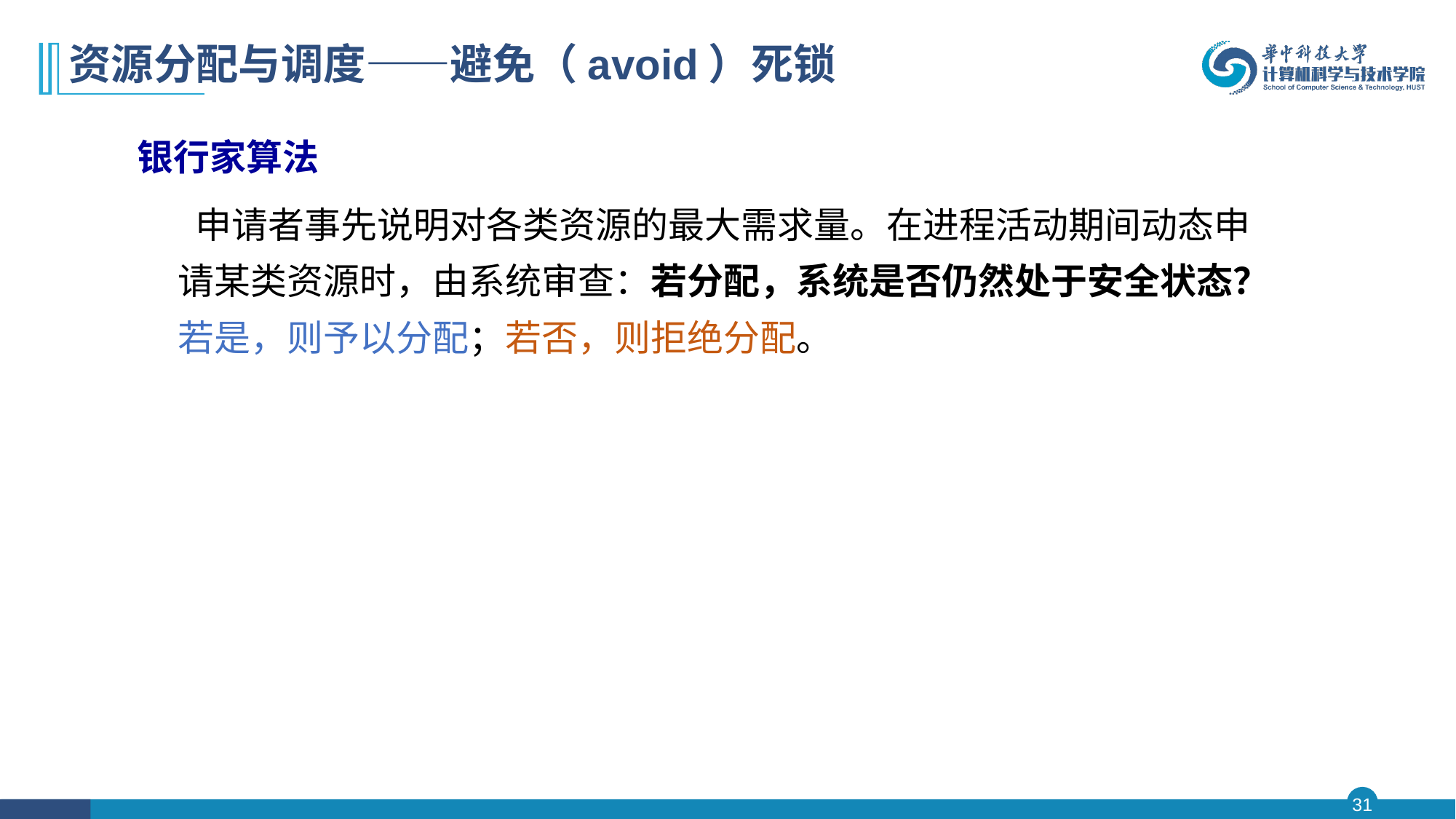

# 资源分配与调度——避免（avoid）死锁
银行家算法
      申请者事先说明对各类资源的最大需求量。在进程活动期间动态申请某类资源时，由系统审查：若分配，系统是否仍然处于安全状态？若是，则予以分配；若否，则拒绝分配。